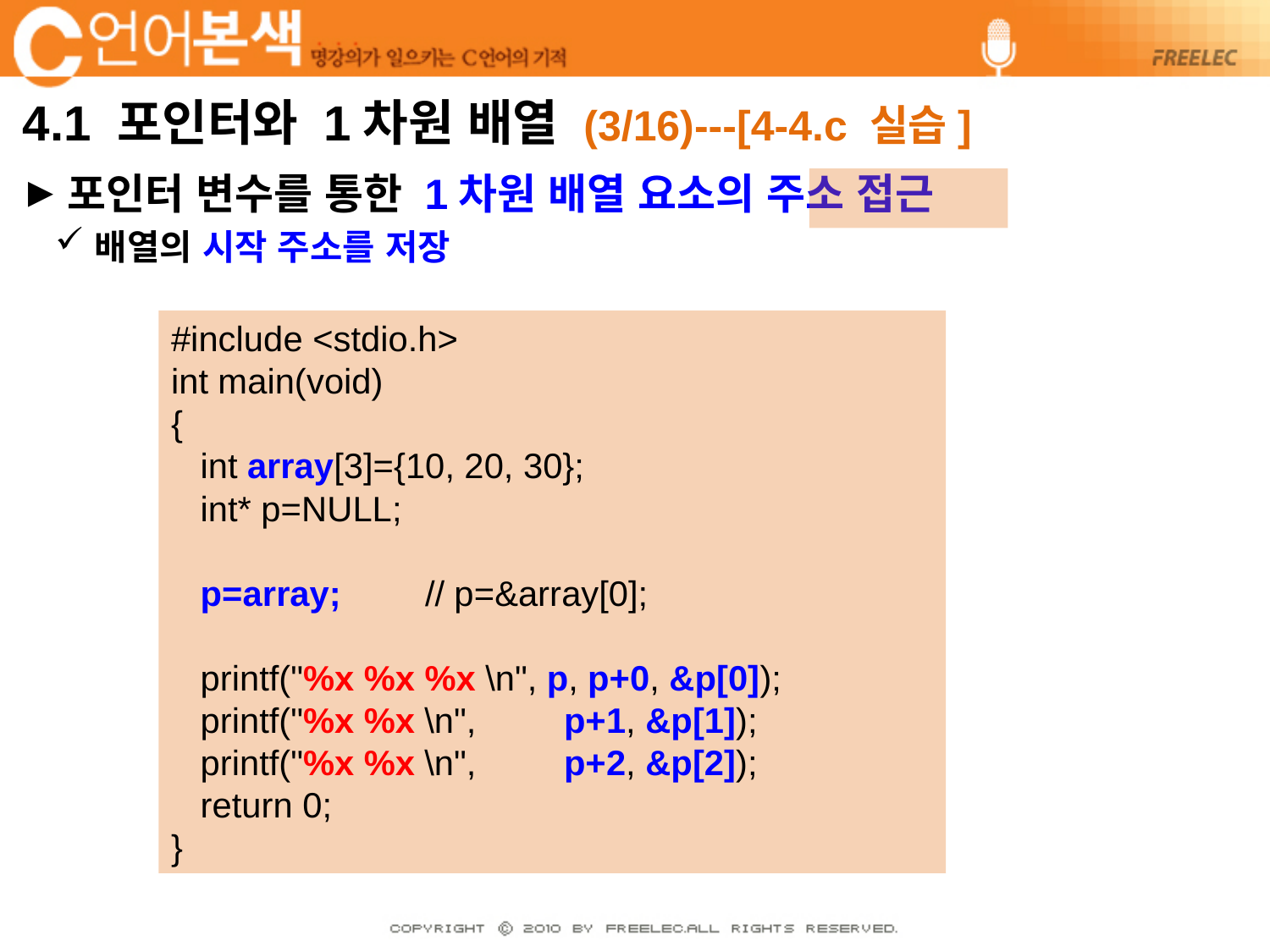

# 4.1 포인터와 1차원 배열 (3/16)---[4-4.c 실습]
포인터 변수를 통한 1차원 배열 요소의 주소 접근
배열의 시작 주소를 저장

#include <stdio.h>
int main(void)
{
   int array[3]={10, 20, 30};
   int* p=NULL;

   p=array;	// p=&array[0];

   printf("%x %x %x \n", p, p+0, &p[0]);
   printf("%x %x \n",         p+1, &p[1]);
   printf("%x %x \n",         p+2, &p[2]);
   return 0;
}